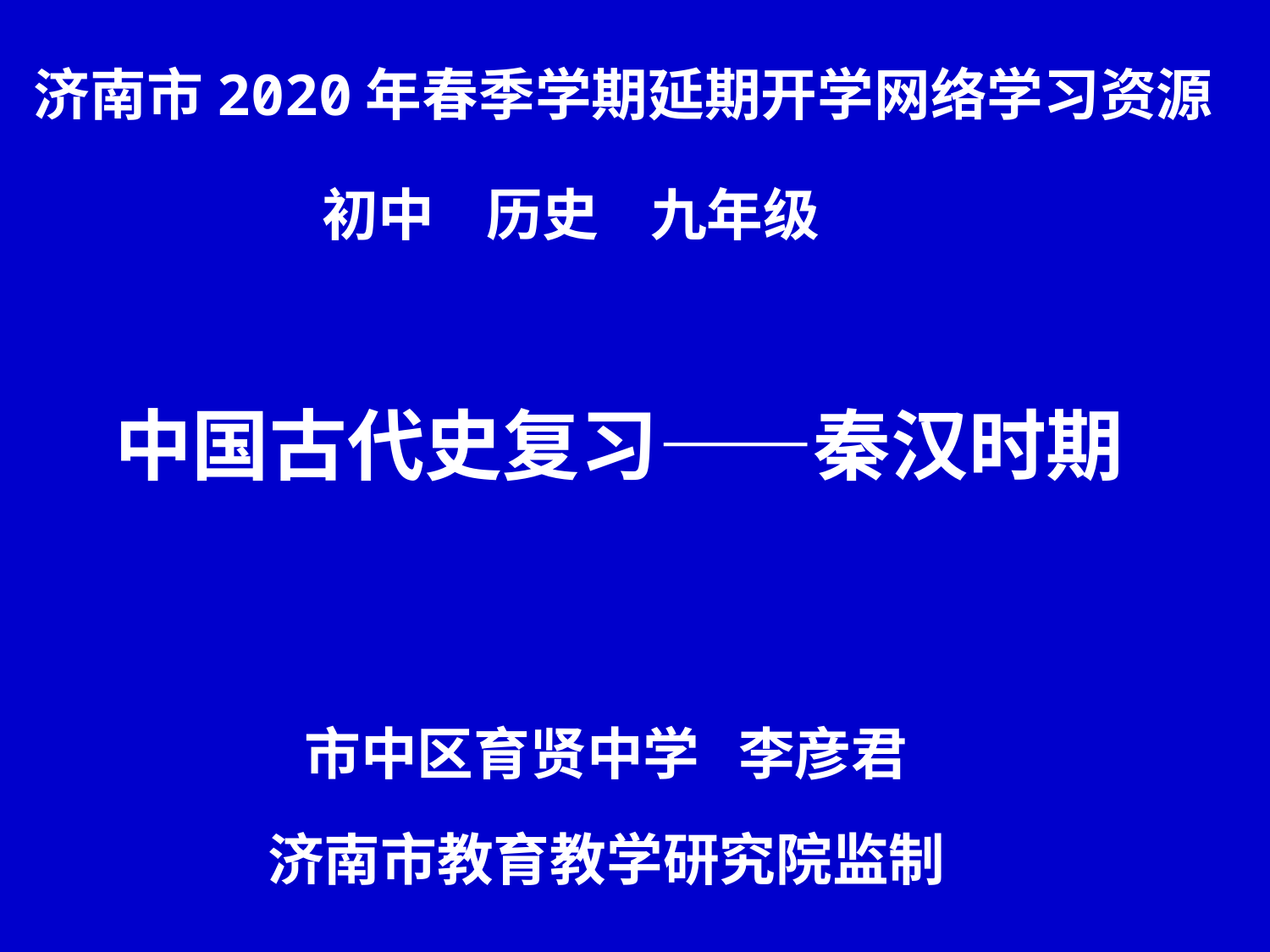

济南市2020年春季学期延期开学网络学习资源
初中    历史    九年级
中国古代史复习——秦汉时期
市中区育贤中学   李彦君
济南市教育教学研究院监制